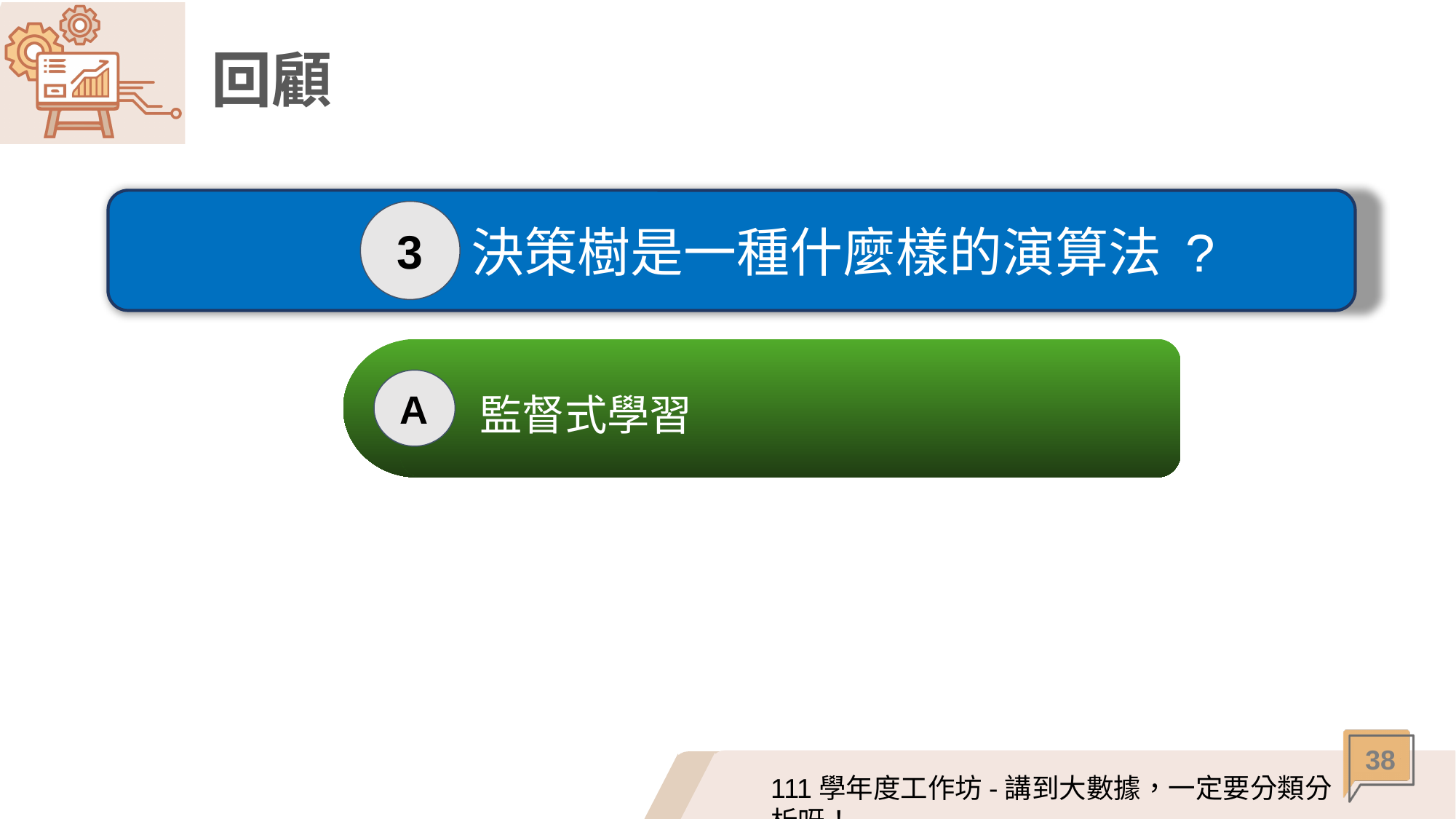

# 回顧

3
決策樹是一種什麼樣的演算法 ?

監督式學習
A